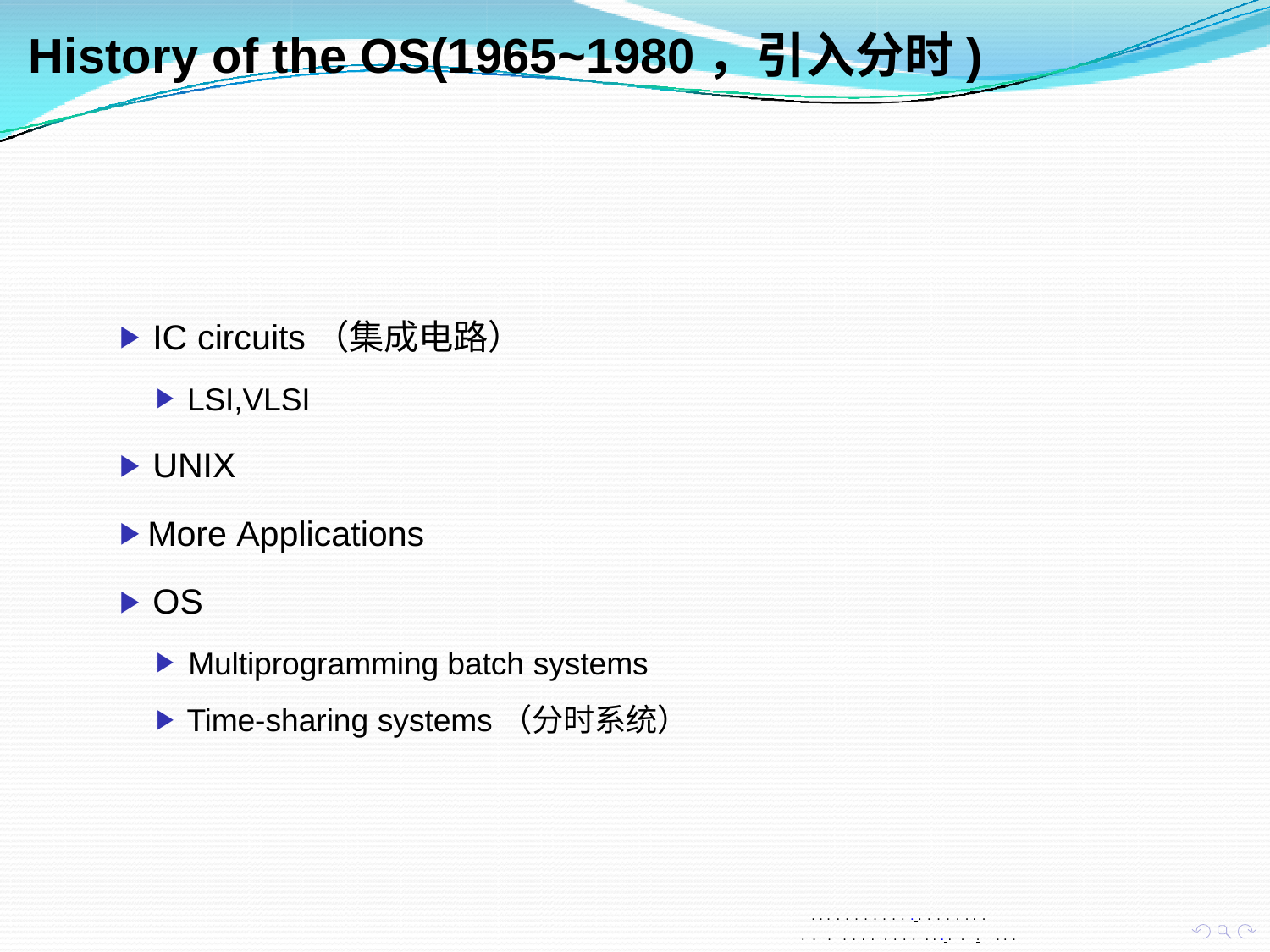

# History of the OS(1965~1980，引入分时)
▶ IC circuits（集成电路）
▶ LSI,VLSI
▶ UNIX
▶ More Applications
▶ OS
▶  Multiprogramming batch systems
▶ Time-sharing systems（分时系统）
. . . . . . . . . . . . . . . . . . . .
.  .   .   . . . .  . . . .  . . . .  .   .	. . .